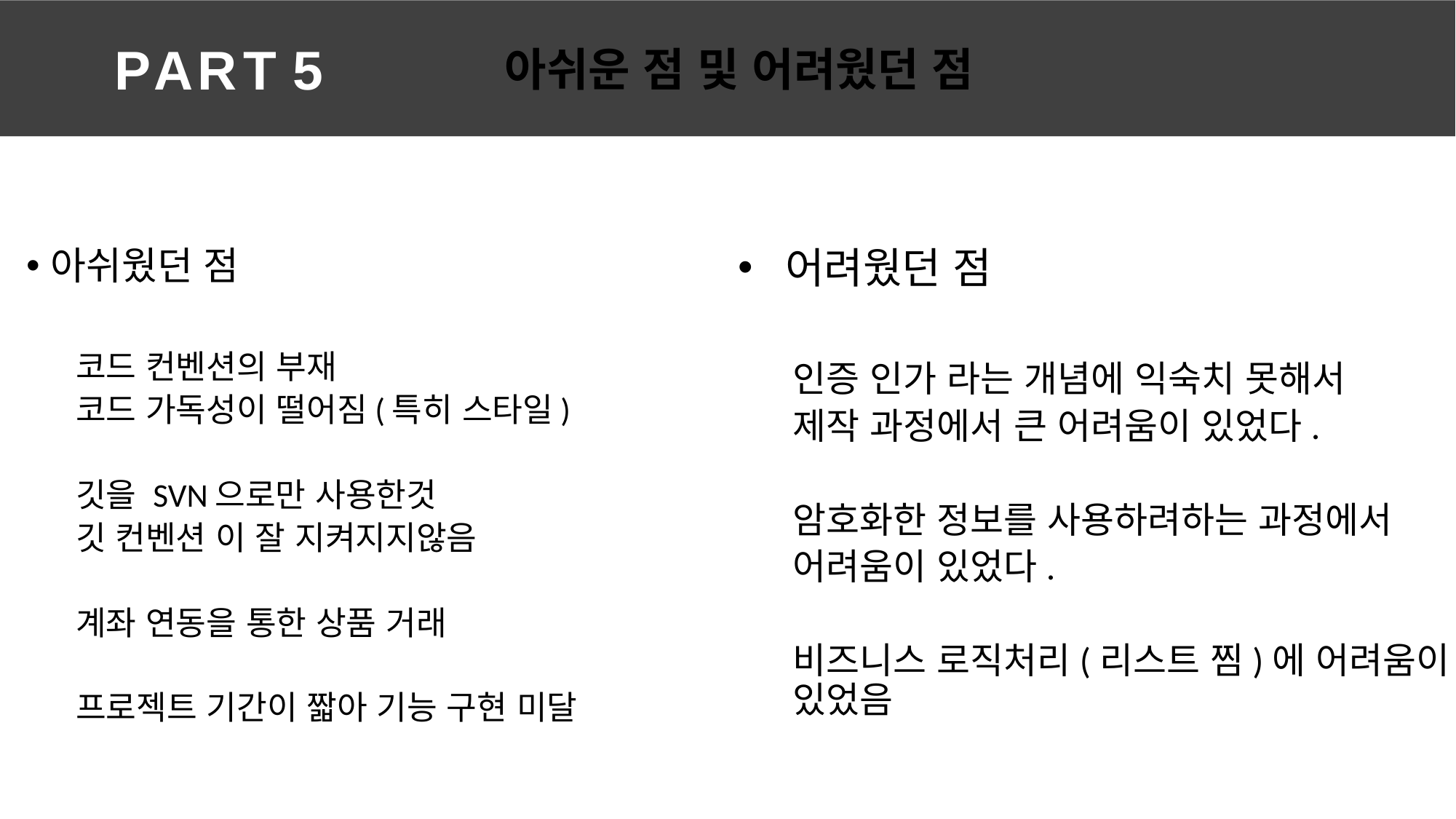

P A R T  5
아쉬운 점 및 어려웠던 점
 어려웠던 점

인증 인가 라는 개념에 익숙치 못해서
제작 과정에서 큰 어려움이 있었다.

암호화한 정보를 사용하려하는 과정에서
어려움이 있었다.

비즈니스 로직처리(리스트 찜)에 어려움이 있었음

아쉬웠던 점

코드 컨벤션의 부재
코드 가독성이 떨어짐(특히 스타일)

깃을 SVN으로만 사용한것
깃 컨벤션 이 잘 지켜지지않음

계좌 연동을 통한 상품 거래

프로젝트 기간이 짧아 기능 구현 미달